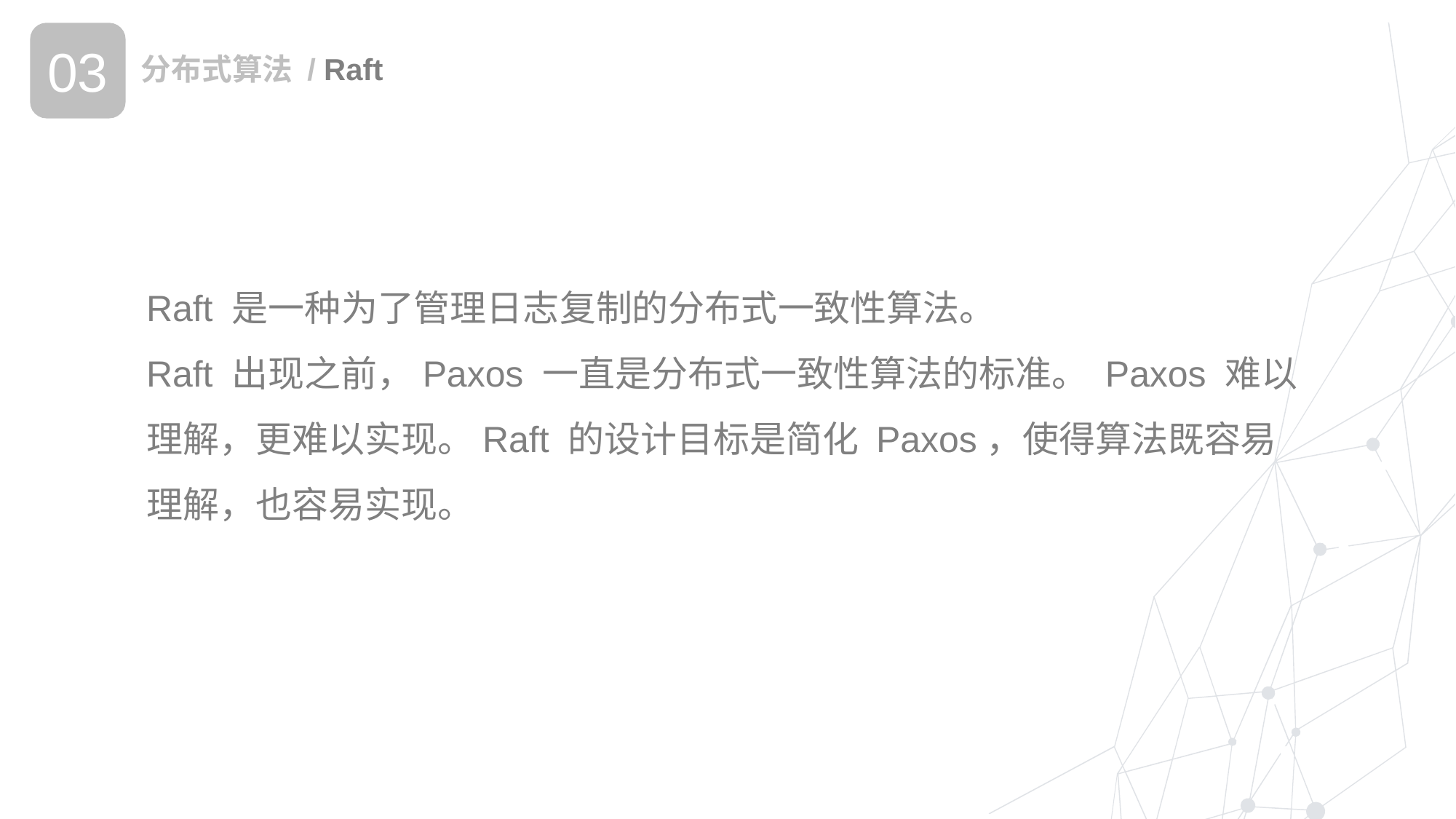

03
分布式算法 / Raft

Raft 是一种为了管理日志复制的分布式一致性算法。
Raft 出现之前，Paxos 一直是分布式一致性算法的标准。 Paxos 难以理解，更难以实现。Raft 的设计目标是简化 Paxos，使得算法既容易理解，也容易实现。